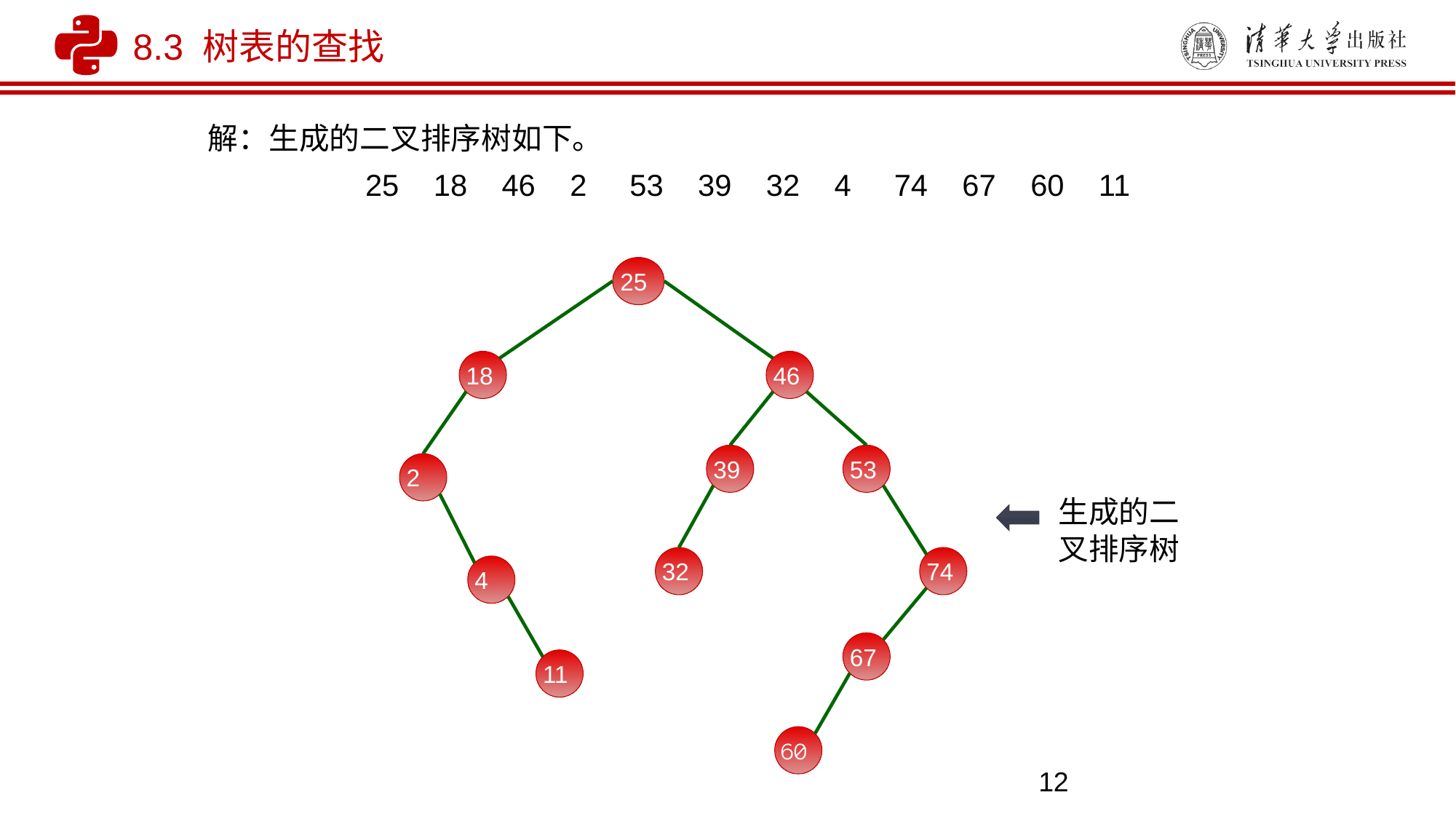

8.3 树表的查找
解：生成的二叉排序树如下。
25
18
46
2
53
39
32
4
74
67
60
11
25
18
46
53
2
39
32
74
生成的二叉排序树
4

67
11
60
12